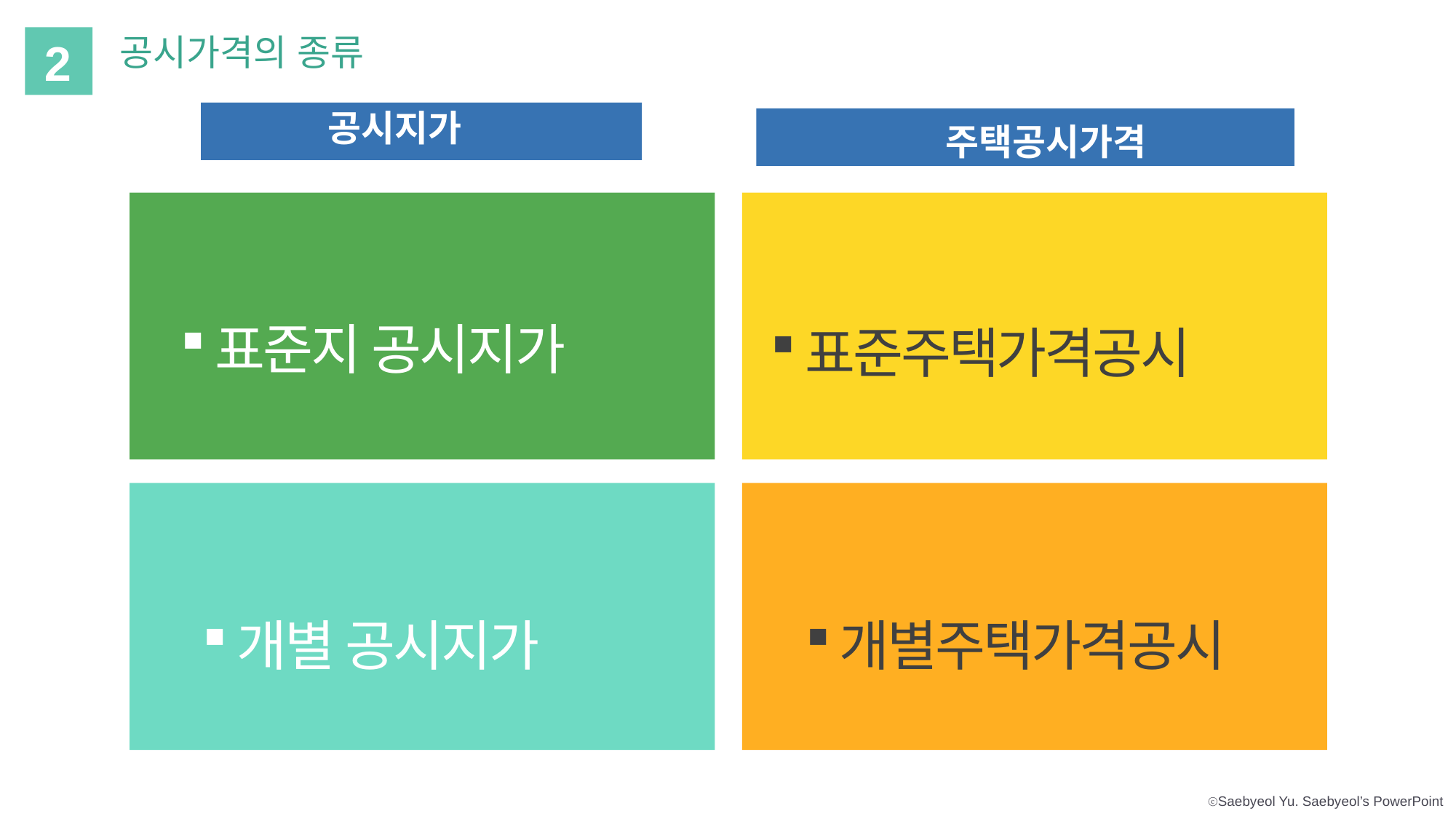

공시가격의 종류

2
공시지가

주택공시가격

표준지 공시지가
표준주택가격공시

개별 공시지가
개별주택가격공시